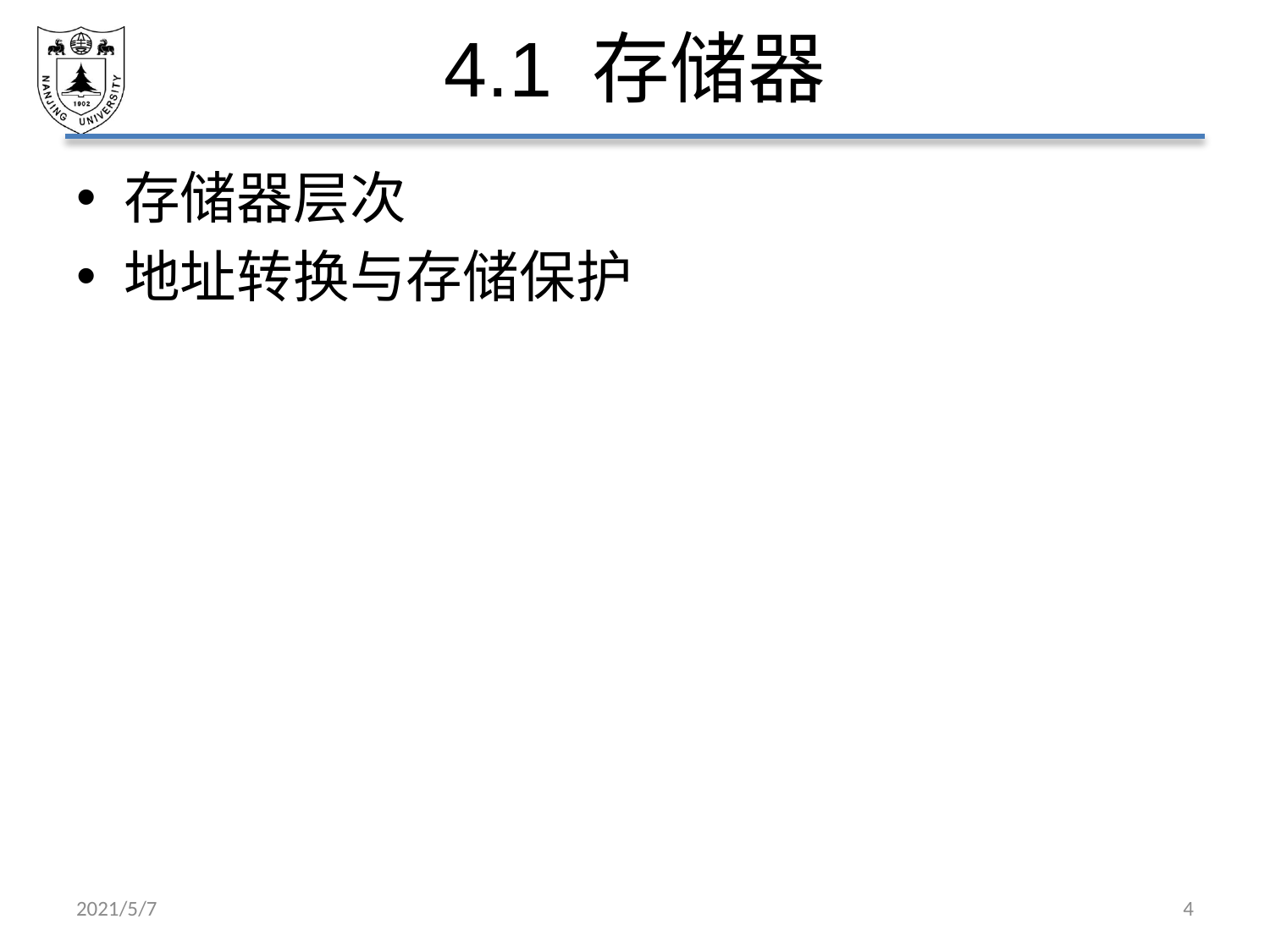

# 4.1 存储器
存储器层次
地址转换与存储保护

2021/5/7
4